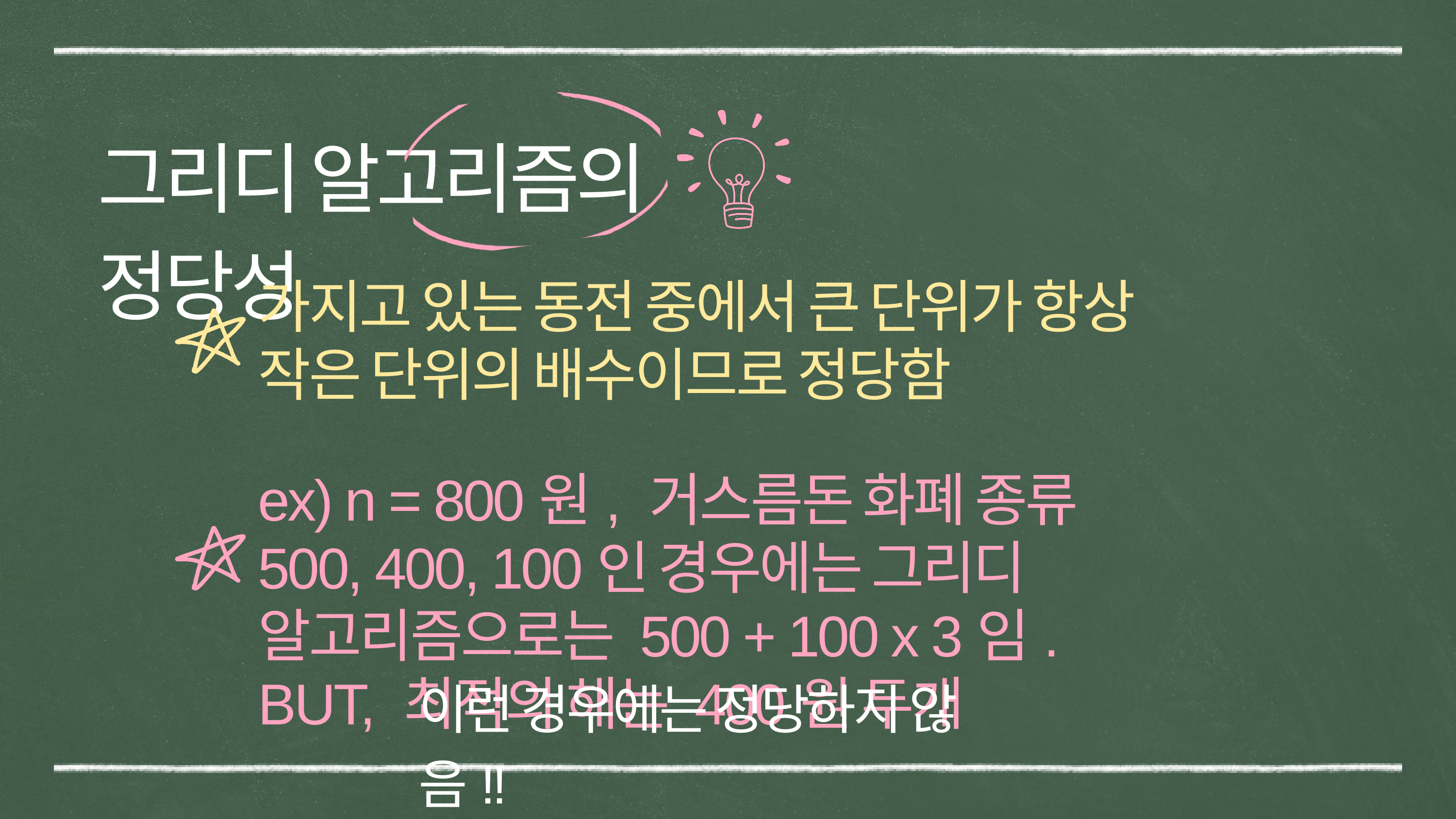

그리디 알고리즘의 정당성
가지고 있는 동전 중에서 큰 단위가 항상 작은 단위의 배수이므로 정당함

ex) n = 800원, 거스름돈 화폐 종류 500, 400, 100인 경우에는 그리디 알고리즘으로는 500 + 100 x 3임. BUT, 최적의 해는 400원 두개

이런 경우에는 정당하지 않음!!